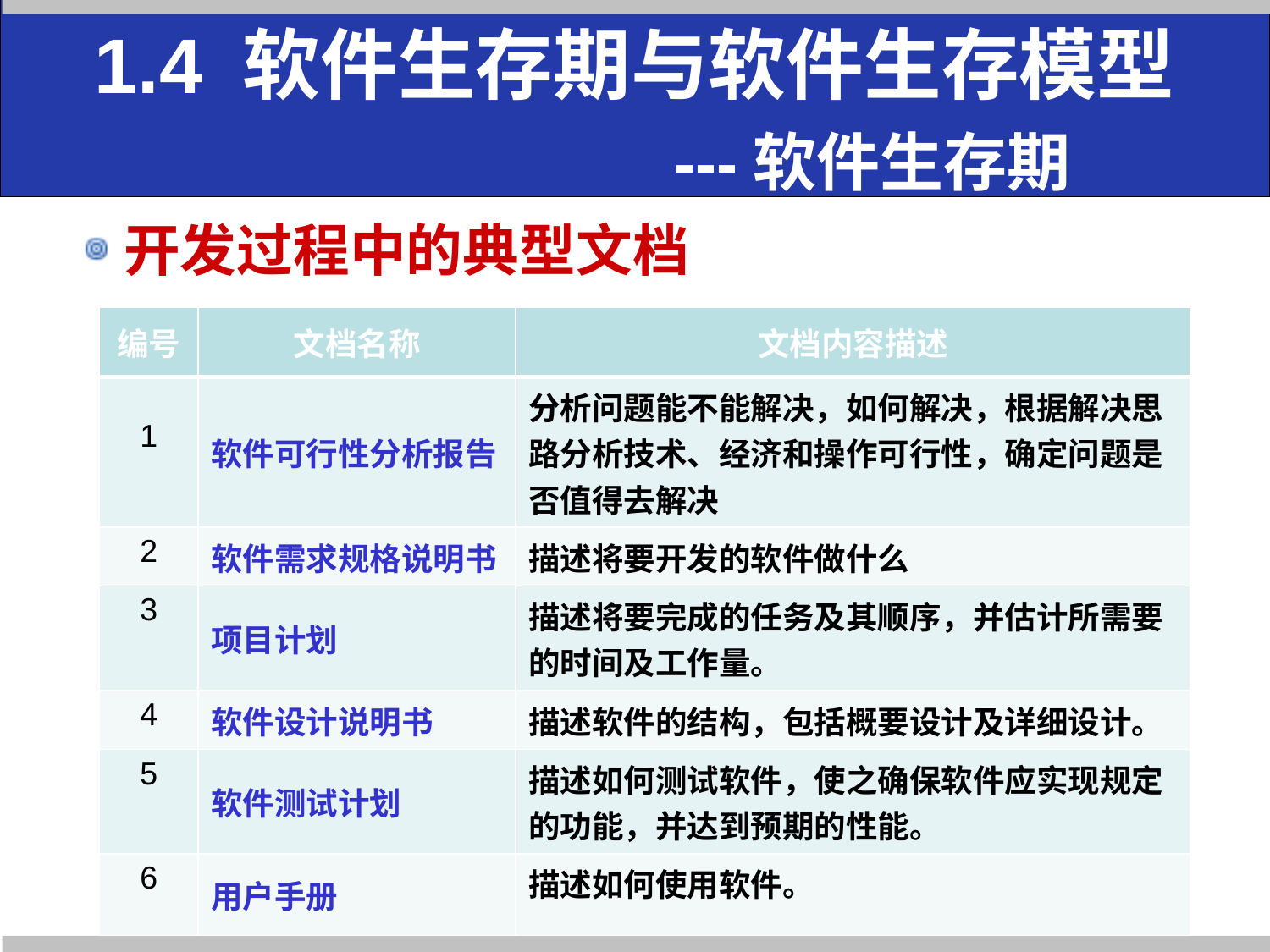

# 1.4 软件生存期与软件生存模型 ---软件生存期
开发过程中的典型文档
| 编号 | 文档名称 | 文档内容描述 |
| --- | --- | --- |
| 1 | 软件可行性分析报告 | 分析问题能不能解决，如何解决，根据解决思路分析技术、经济和操作可行性，确定问题是否值得去解决 |
| 2 | 软件需求规格说明书 | 描述将要开发的软件做什么 |
| 3 | 项目计划 | 描述将要完成的任务及其顺序，并估计所需要的时间及工作量。 |
| 4 | 软件设计说明书 | 描述软件的结构，包括概要设计及详细设计。 |
| 5 | 软件测试计划 | 描述如何测试软件，使之确保软件应实现规定的功能，并达到预期的性能。 |
| 6 | 用户手册 | 描述如何使用软件。 |
60